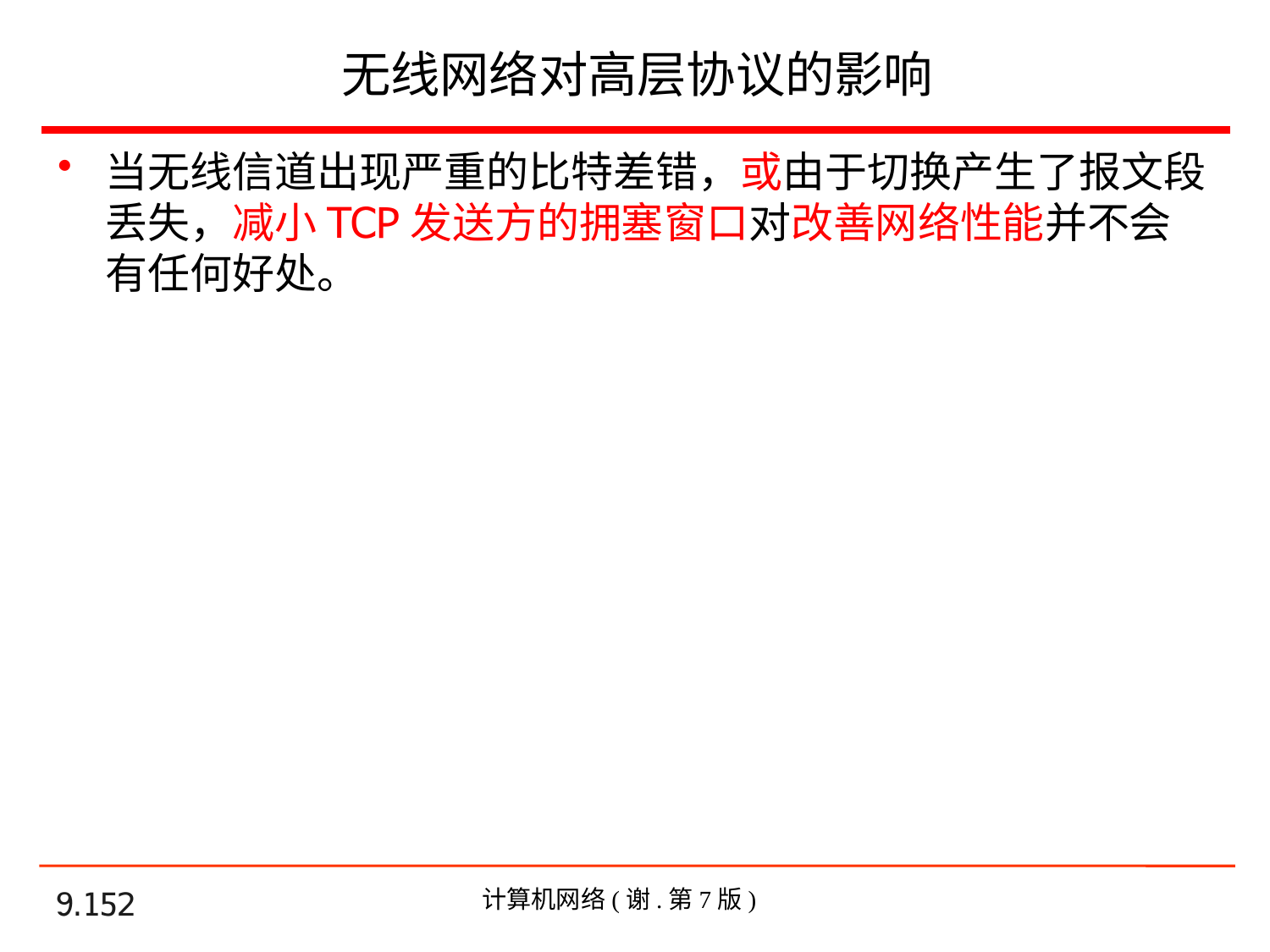

# 无线网络对高层协议的影响
当无线信道出现严重的比特差错，或由于切换产生了报文段丢失，减小TCP发送方的拥塞窗口对改善网络性能并不会有任何好处。